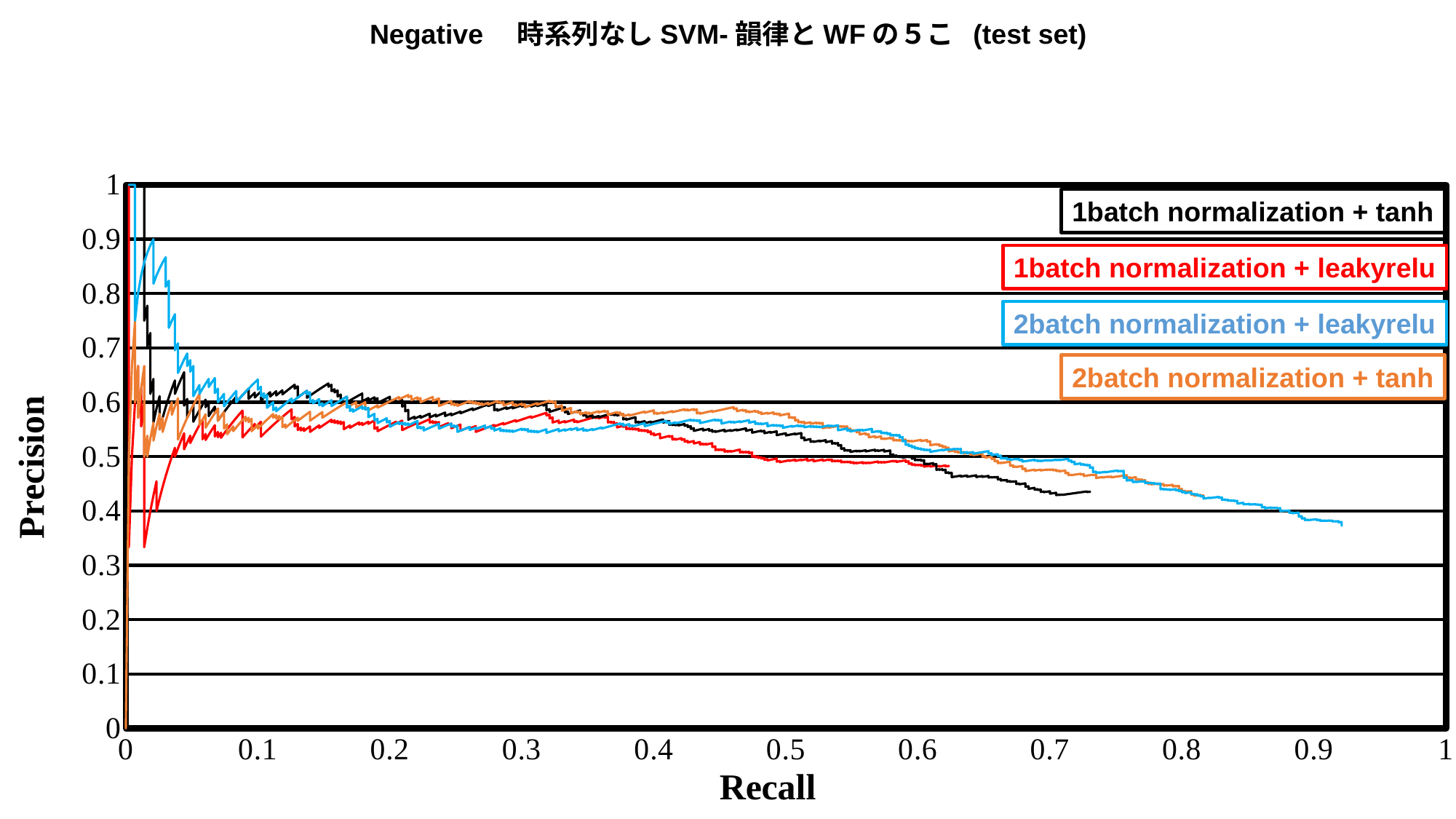

Negative　時系列なしSVM-韻律とWFの５こ  (test set)

### Chart

| Category |  |  |  |  |
|---|---|---|---|---|
1batch normalization + tanh
1batch normalization + leakyrelu
2batch normalization + leakyrelu
2batch normalization + tanh